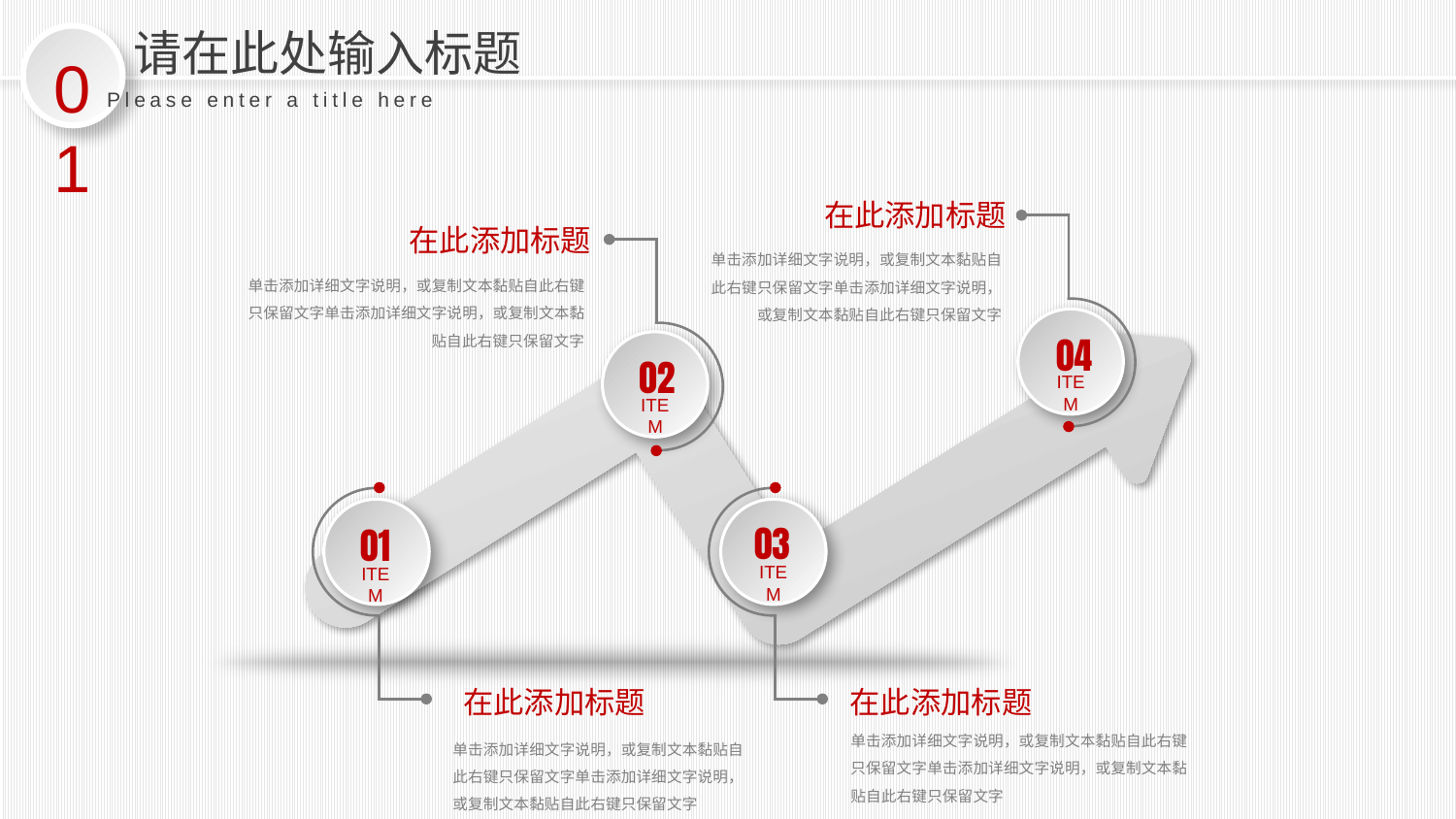

请在此处输入标题

01
Please enter a title here
在此添加标题
单击添加详细文字说明，或复制文本黏贴自此右键只保留文字单击添加详细文字说明，或复制文本黏贴自此右键只保留文字

在此添加标题
单击添加详细文字说明，或复制文本黏贴自此右键只保留文字单击添加详细文字说明，或复制文本黏贴自此右键只保留文字

04
ITEM

02
ITEM

01
ITEM

03
ITEM
在此添加标题
单击添加详细文字说明，或复制文本黏贴自此右键只保留文字单击添加详细文字说明，或复制文本黏贴自此右键只保留文字
在此添加标题
单击添加详细文字说明，或复制文本黏贴自此右键只保留文字单击添加详细文字说明，或复制文本黏贴自此右键只保留文字